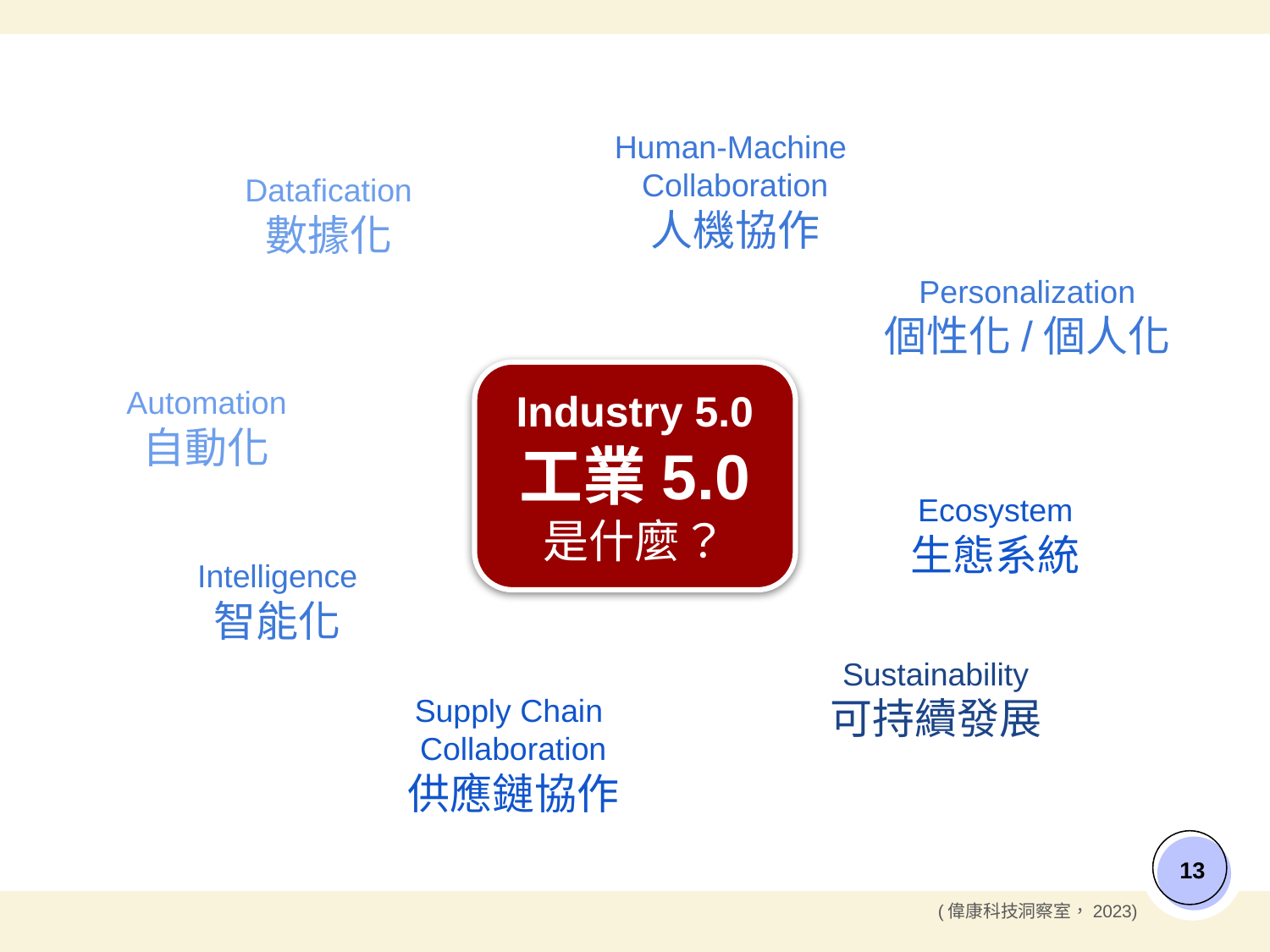

Human-Machine
Collaboration
人機協作
Datafication
數據化
Personalization
個性化/個人化
Industry 5.0
工業5.0
是什麼？
Automation
自動化
Ecosystem
生態系統
Intelligence
智能化
Sustainability
可持續發展
Supply Chain
Collaboration
供應鏈協作
13

(偉康科技洞察室，2023)